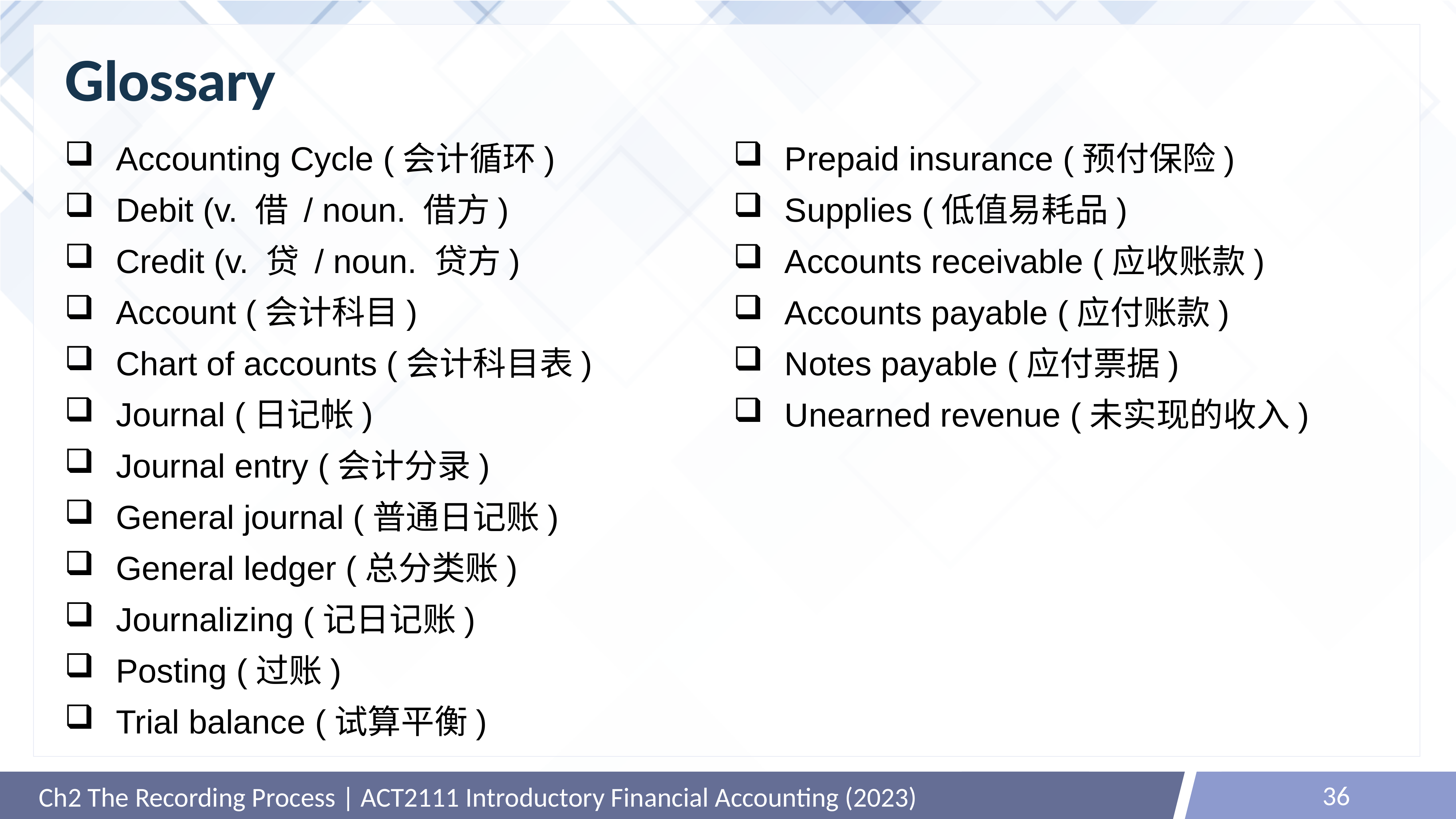

# Glossary
Accounting Cycle (会计循环)
Debit (v. 借 / noun. 借方)
Credit (v. 贷 / noun. 贷方)
Account (会计科目)
Chart of accounts (会计科目表)
Journal (日记帐)
Journal entry (会计分录)
General journal (普通日记账)
General ledger (总分类账)
Journalizing (记日记账)
Posting (过账)
Trial balance (试算平衡)
Prepaid insurance (预付保险)
Supplies (低值易耗品)
Accounts receivable (应收账款)
Accounts payable (应付账款)
Notes payable (应付票据)
Unearned revenue (未实现的收入)
36
Ch2 The Recording Process | ACT2111 Introductory Financial Accounting (2023)